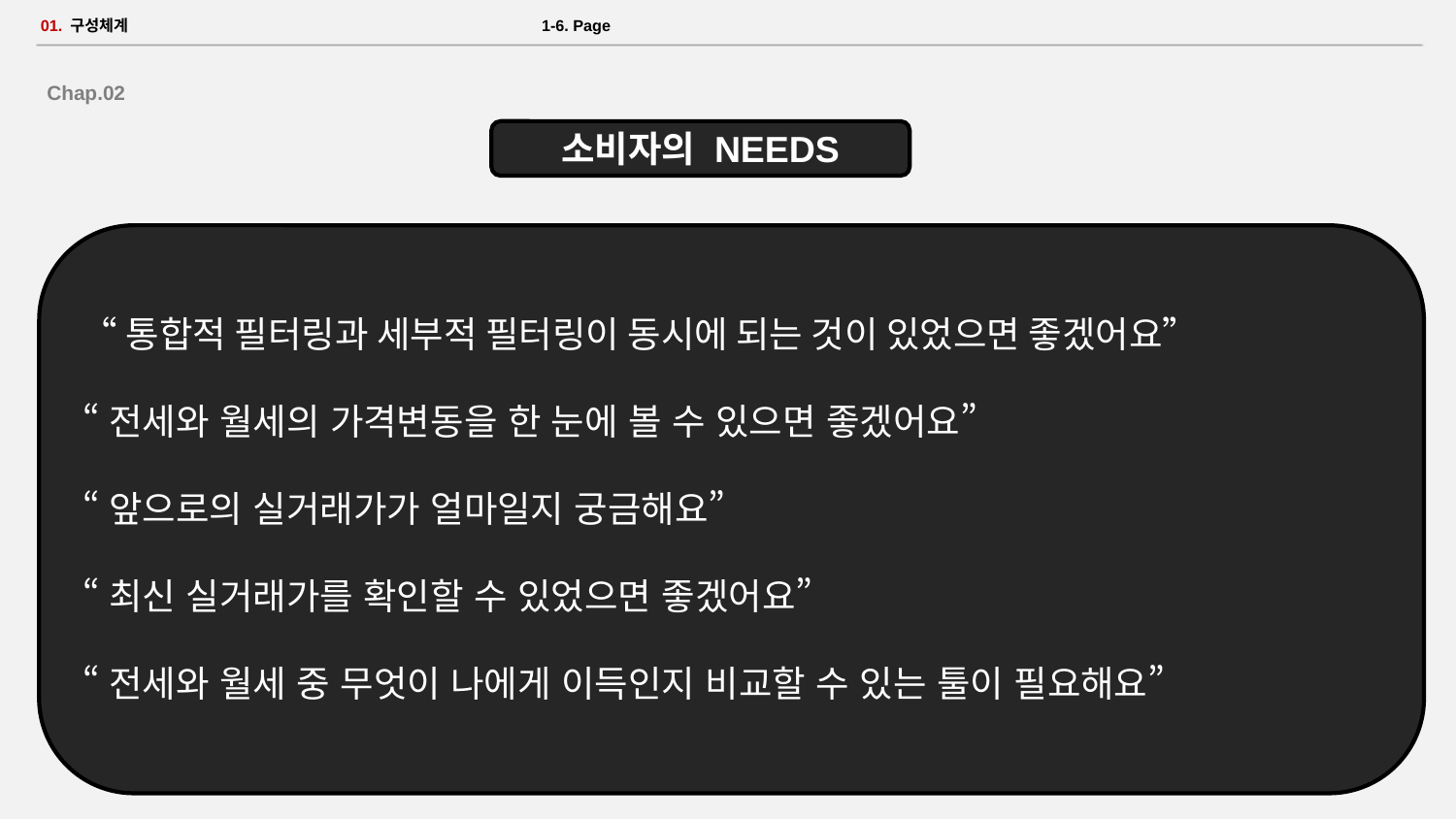

# 01. 구성체계                                                   						                           1-6. Page
Chap.02
소비자의 NEEDS

 “통합적 필터링과 세부적 필터링이 동시에 되는 것이 있었으면 좋겠어요”

 “전세와 월세의 가격변동을 한 눈에 볼 수 있으면 좋겠어요”

 “앞으로의 실거래가가 얼마일지 궁금해요”

 “최신 실거래가를 확인할 수 있었으면 좋겠어요”

 “전세와 월세 중 무엇이 나에게 이득인지 비교할 수 있는 툴이 필요해요”